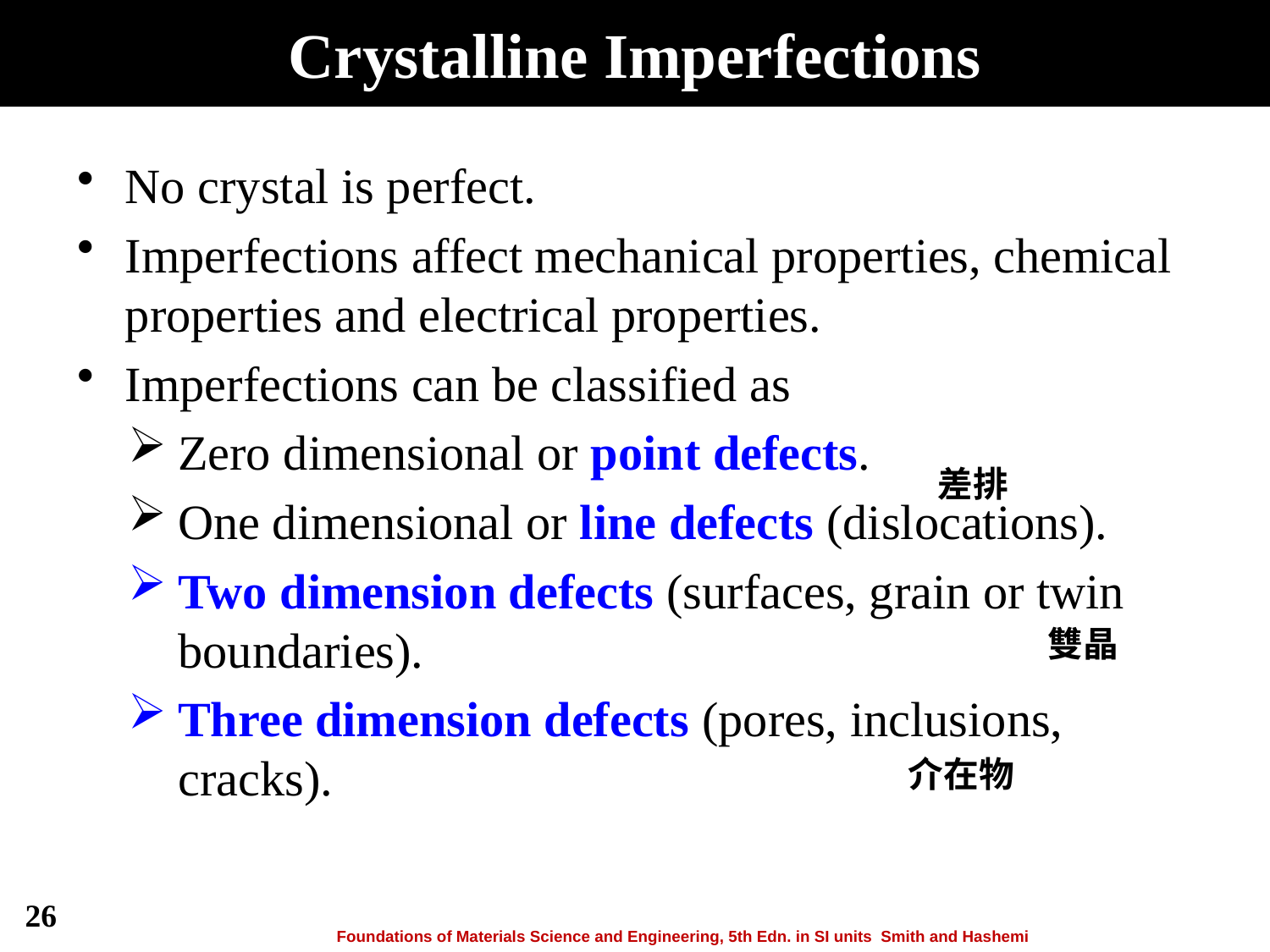

# Crystalline Imperfections
No crystal is perfect.
Imperfections affect mechanical properties, chemical properties and electrical properties.
Imperfections can be classified as
Zero dimensional or point defects.
One dimensional or line defects (dislocations).
Two dimension defects (surfaces, grain or twin boundaries).
Three dimension defects (pores, inclusions, cracks).
差排
雙晶
介在物
26